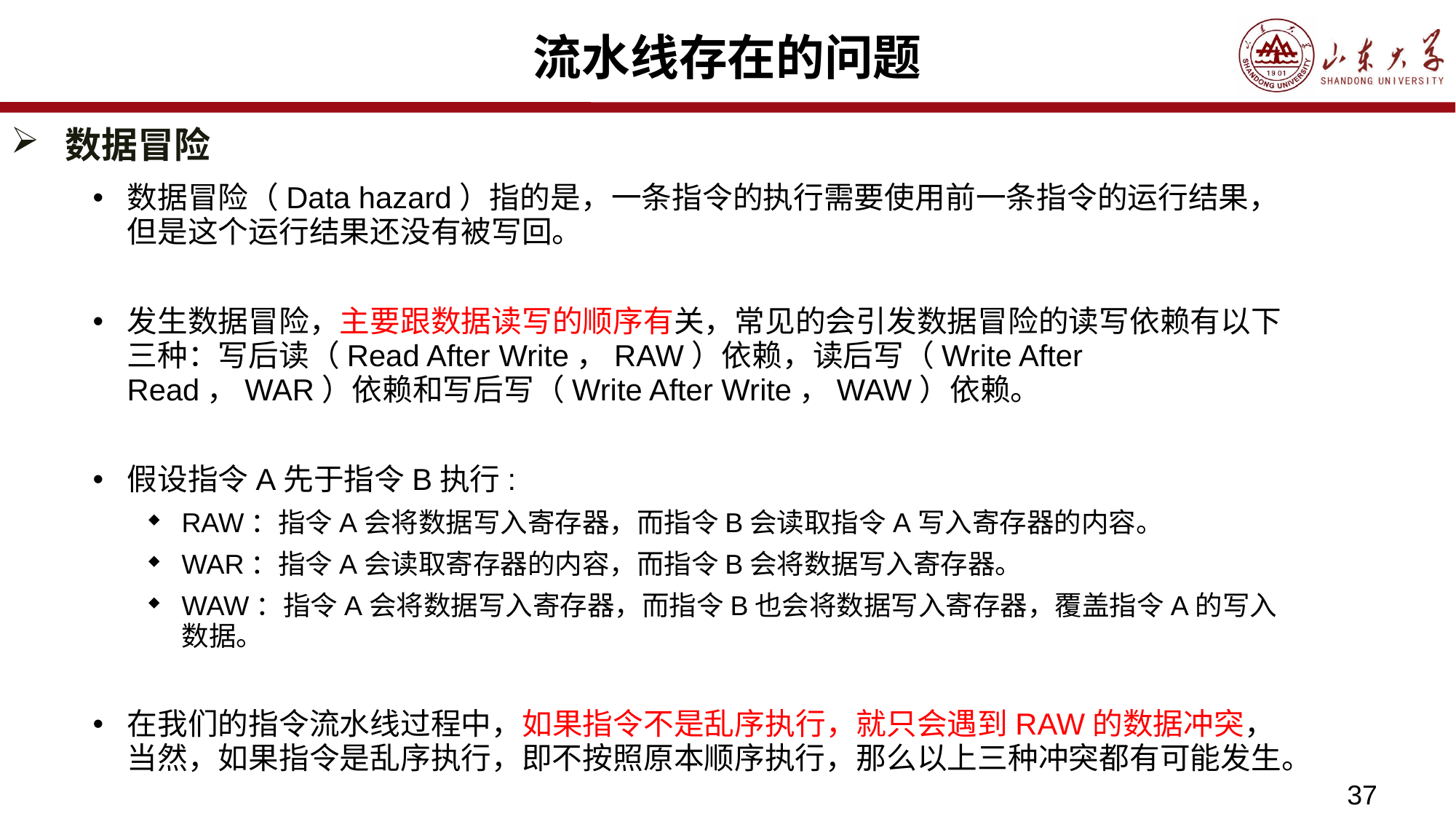

# 流水线存在的问题
数据冒险

数据冒险（Data hazard）指的是，一条指令的执行需要使用前一条指令的运行结果，但是这个运行结果还没有被写回。

发生数据冒险，主要跟数据读写的顺序有关，常见的会引发数据冒险的读写依赖有以下三种：写后读（Read After Write，RAW）依赖，读后写（Write After Read，WAR）依赖和写后写（Write After Write，WAW）依赖。

假设指令A先于指令B执行:
RAW：指令A会将数据写入寄存器，而指令B会读取指令A写入寄存器的内容。
WAR：指令A会读取寄存器的内容，而指令B会将数据写入寄存器。
WAW：指令A会将数据写入寄存器，而指令B也会将数据写入寄存器，覆盖指令A的写入数据。

在我们的指令流水线过程中，如果指令不是乱序执行，就只会遇到RAW的数据冲突，当然，如果指令是乱序执行，即不按照原本顺序执行，那么以上三种冲突都有可能发生。

37